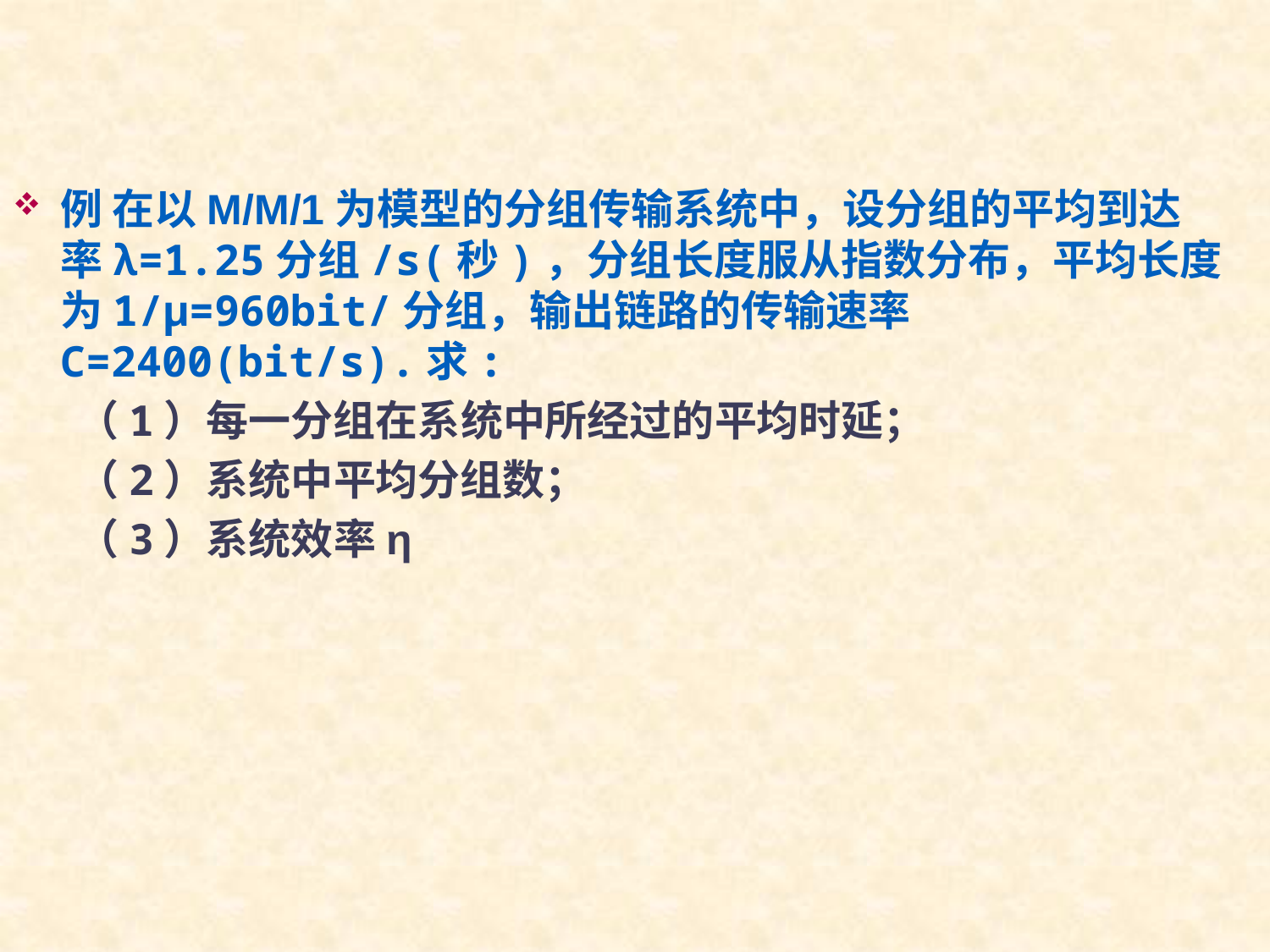

#
例 在以M/M/1为模型的分组传输系统中，设分组的平均到达率λ=1.25分组/s(秒)，分组长度服从指数分布，平均长度为1/μ=960bit/分组，输出链路的传输速率C=2400(bit/s).求:
（1）每一分组在系统中所经过的平均时延；
（2）系统中平均分组数；
（3）系统效率η